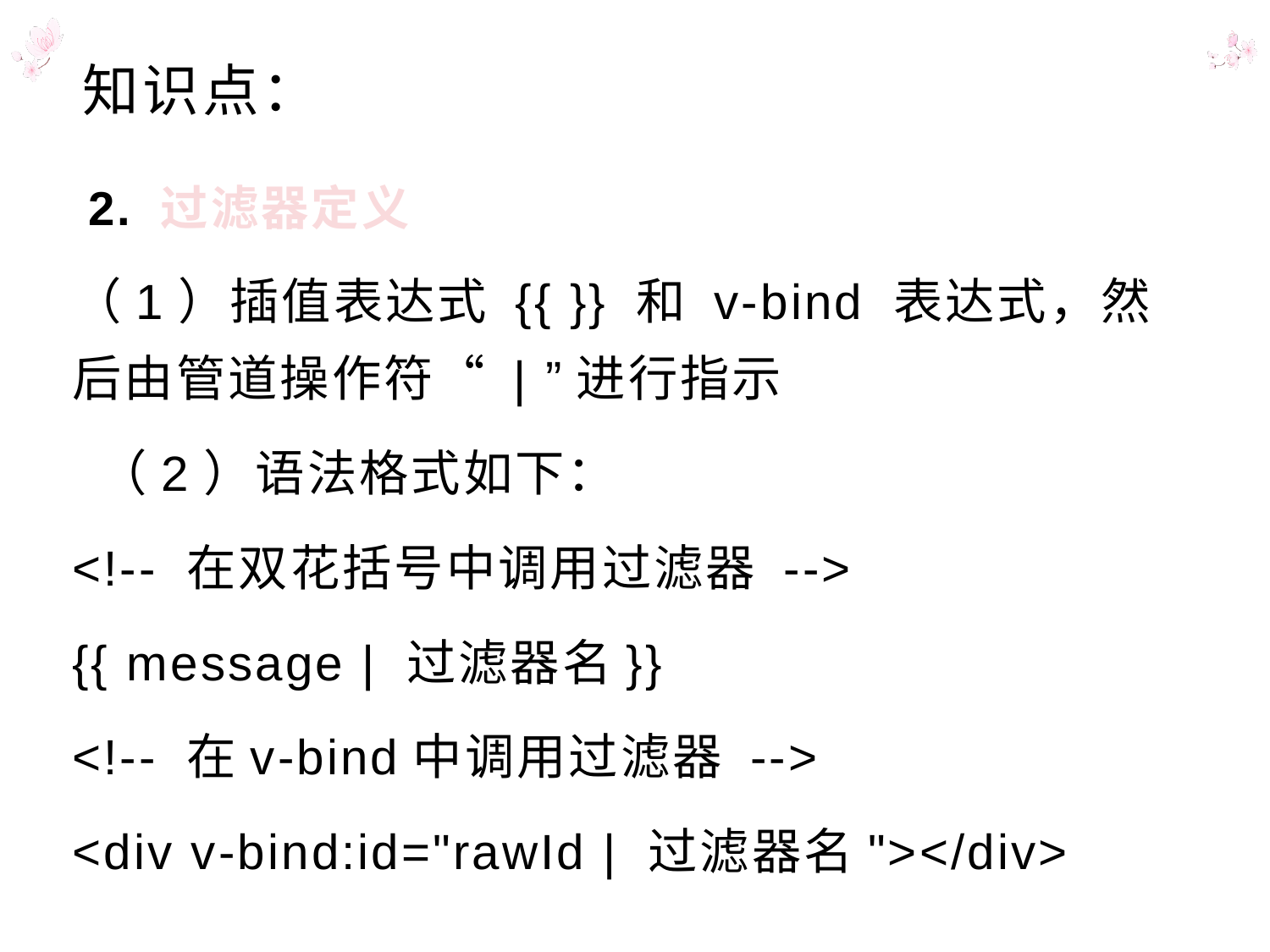

# 知识点：
 2. 过滤器定义
（1）插值表达式 {{ }} 和 v-bind 表达式，然后由管道操作符“ | ”进行指示
 （2）语法格式如下：
<!-- 在双花括号中调用过滤器 -->
{{ message | 过滤器名}}
<!-- 在v-bind中调用过滤器 -->
<div v-bind:id="rawId | 过滤器名"></div>